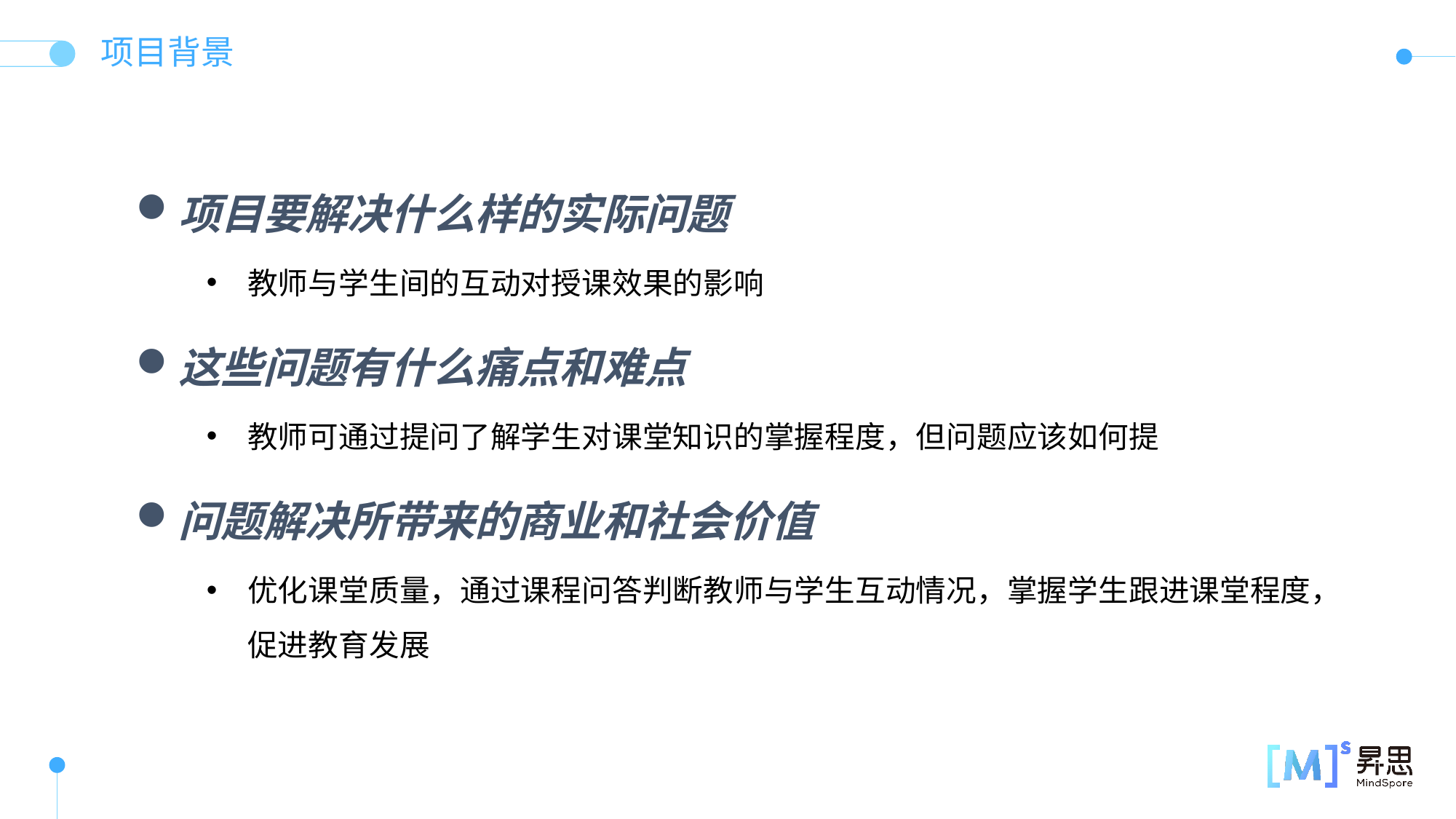

项目背景
项目要解决什么样的实际问题
教师与学生间的互动对授课效果的影响
这些问题有什么痛点和难点
教师可通过提问了解学生对课堂知识的掌握程度，但问题应该如何提
问题解决所带来的商业和社会价值
优化课堂质量，通过课程问答判断教师与学生互动情况，掌握学生跟进课堂程度，促进教育发展